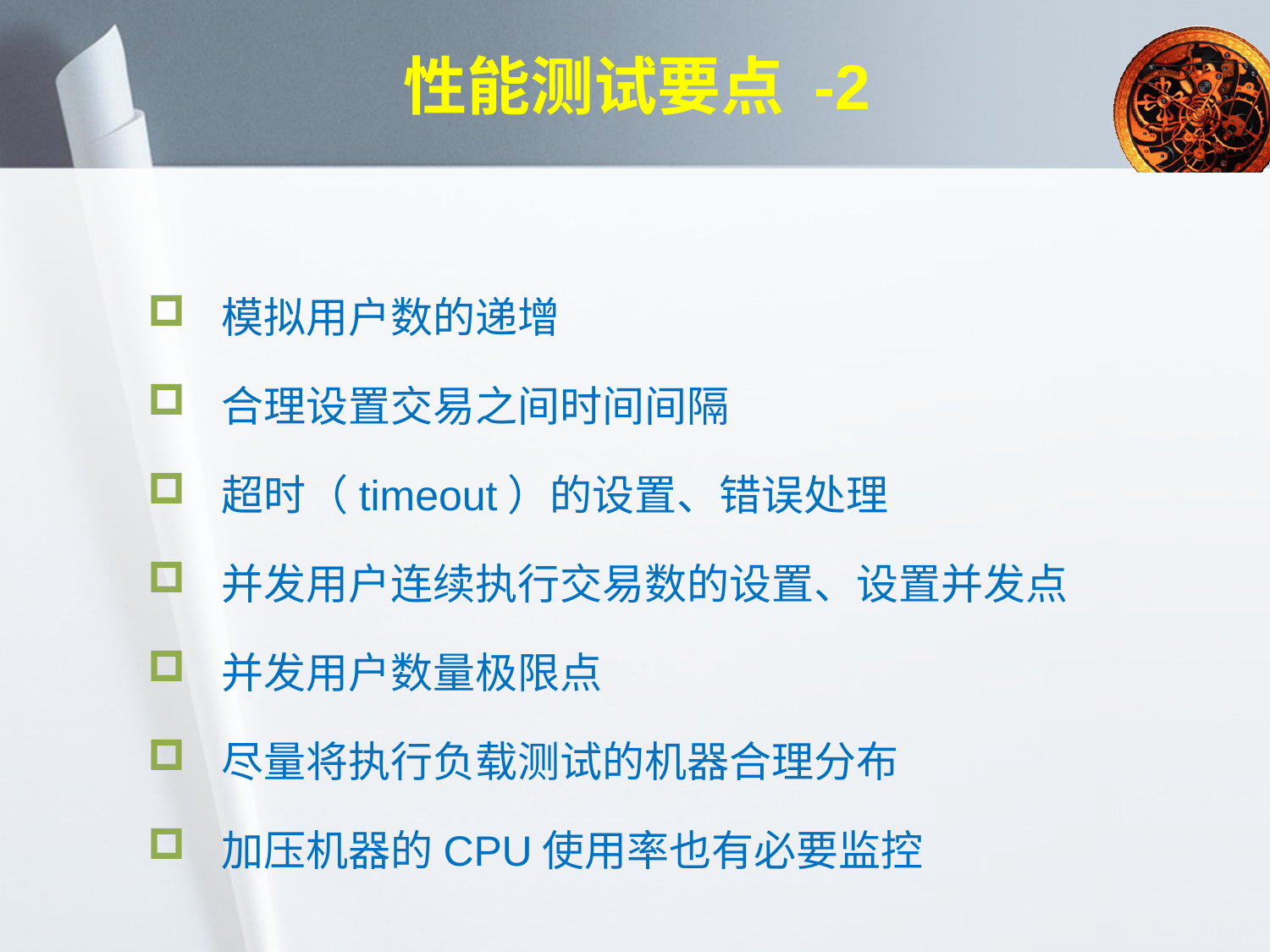

# 性能测试要点 -2
模拟用户数的递增
合理设置交易之间时间间隔
超时（timeout）的设置、错误处理
并发用户连续执行交易数的设置、设置并发点
并发用户数量极限点
尽量将执行负载测试的机器合理分布
加压机器的CPU使用率也有必要监控